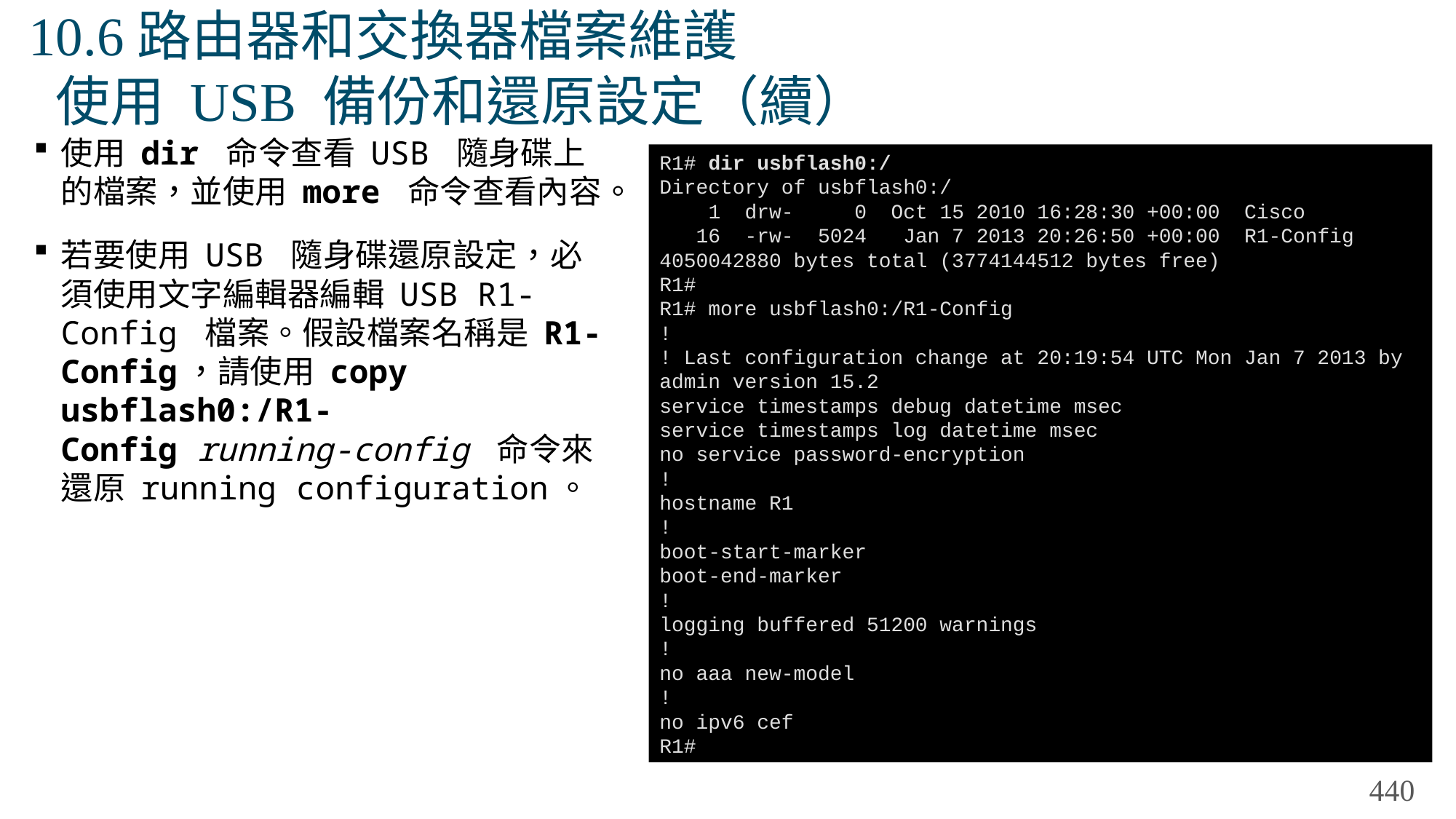

# 10.6路由器和交換器檔案維護 使用 USB 備份和還原設定（續）
使用 dir 命令查看 USB 隨身碟上的檔案，並使用 more 命令查看內容。
若要使用 USB 隨身碟還原設定，必須使用文字編輯器編輯 USB R1-Config 檔案。假設檔案名稱是 R1-Config，請使用 copy usbflash0:/R1-Config running-config 命令來還原 running configuration。
R1# dir usbflash0:/
Directory of usbflash0:/
    1  drw-     0  Oct 15 2010 16:28:30 +00:00  Cisco
   16  -rw-  5024   Jan 7 2013 20:26:50 +00:00  R1-Config
4050042880 bytes total (3774144512 bytes free)
R1#
R1# more usbflash0:/R1-Config
!
! Last configuration change at 20:19:54 UTC Mon Jan 7 2013 by
admin version 15.2
service timestamps debug datetime msec
service timestamps log datetime msec
no service password-encryption
!
hostname R1
!
boot-start-marker
boot-end-marker
!
logging buffered 51200 warnings
!
no aaa new-model
!
no ipv6 cef
R1#
440